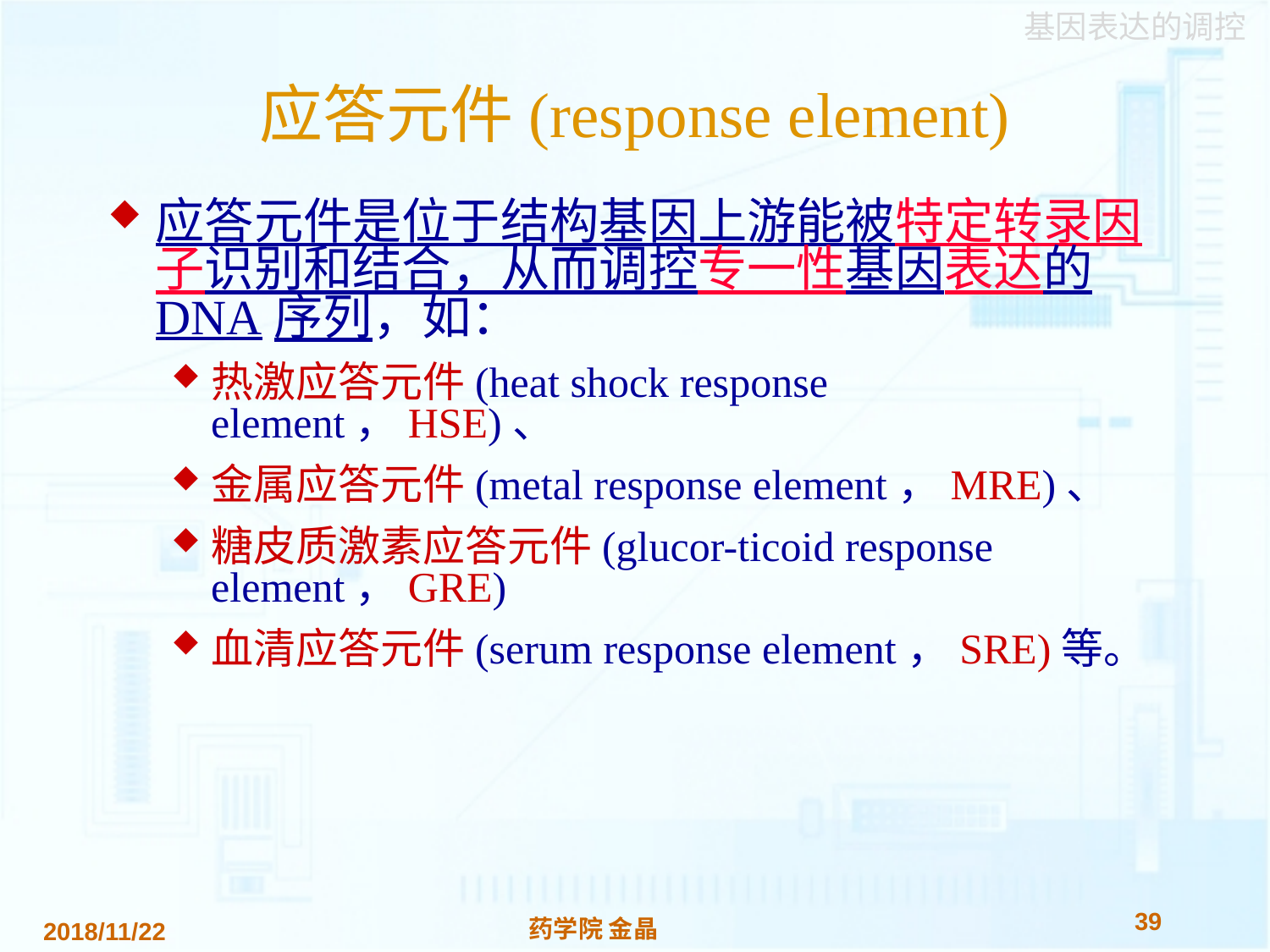

# 应答元件(response element)
应答元件是位于结构基因上游能被特定转录因子识别和结合，从而调控专一性基因表达的DNA序列，如：
热激应答元件(heat shock response element，HSE)、
金属应答元件(metal response element，MRE)、
糖皮质激素应答元件(glucor-ticoid response element，GRE)
血清应答元件(serum response element，SRE)等。
39
药学院 金晶
2018/11/22